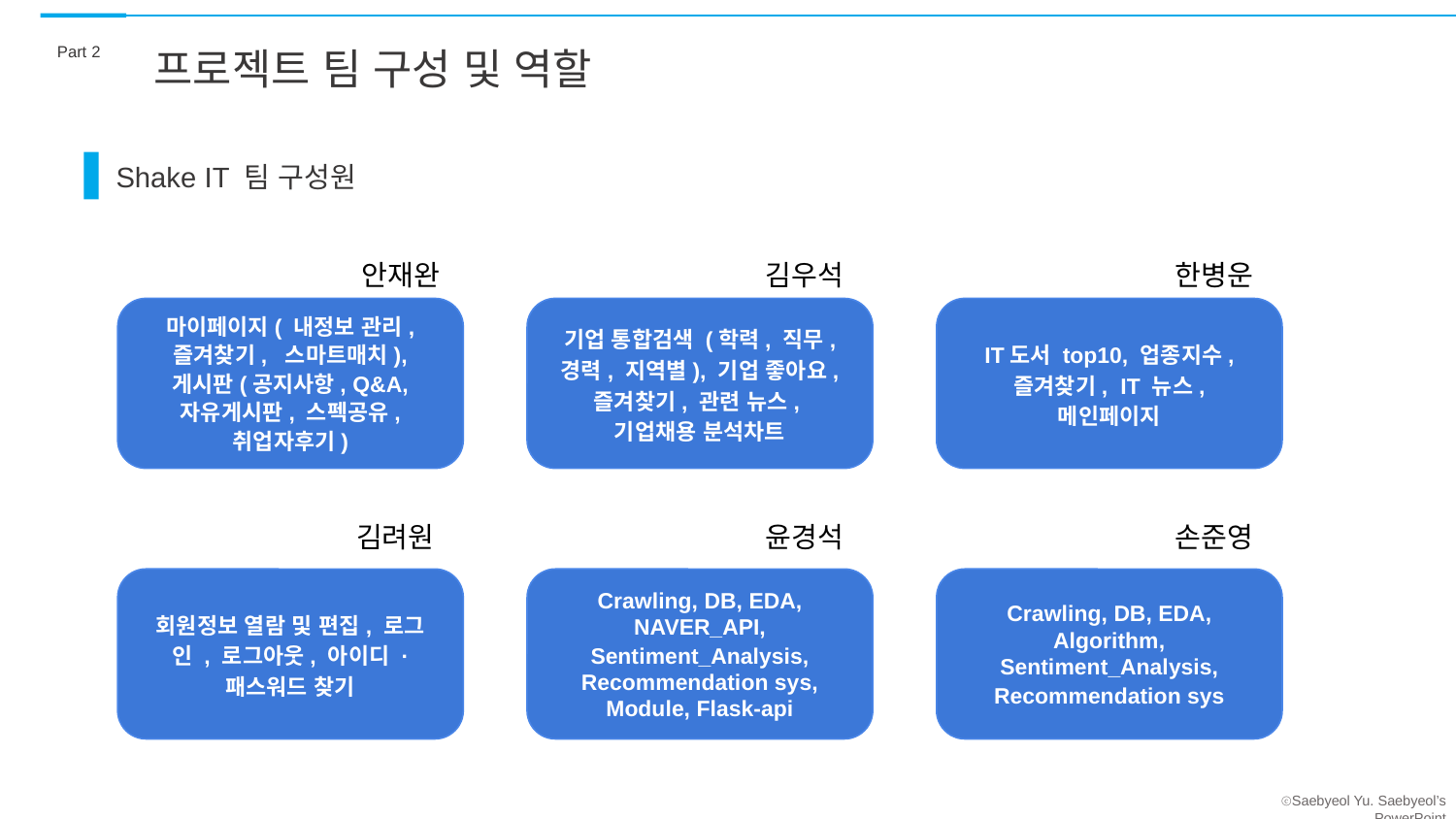

Part 2
프로젝트 팀 구성 및 역할

Shake IT 팀 구성원
안재완
김우석
한병운
마이페이지( 내정보 관리,
즐겨찾기,  스마트매치),
게시판(공지사항, Q&A,
자유게시판, 스펙공유,
취업자후기)
기업 통합검색 (학력, 직무, 경력, 지역별), 기업 좋아요, 즐겨찾기, 관련 뉴스,  기업채용 분석차트
IT도서 top10, 업종지수, 즐겨찾기,  IT 뉴스, 메인페이지
김려원
윤경석
손준영
회원정보 열람 및 편집, 로그인 , 로그아웃, 아이디 · 패스워드 찾기
Crawling, DB, EDA, NAVER_API,
Sentiment_Analysis, Recommendation sys, Module, Flask-api
Crawling, DB, EDA, Algorithm,
Sentiment_Analysis,
Recommendation sys